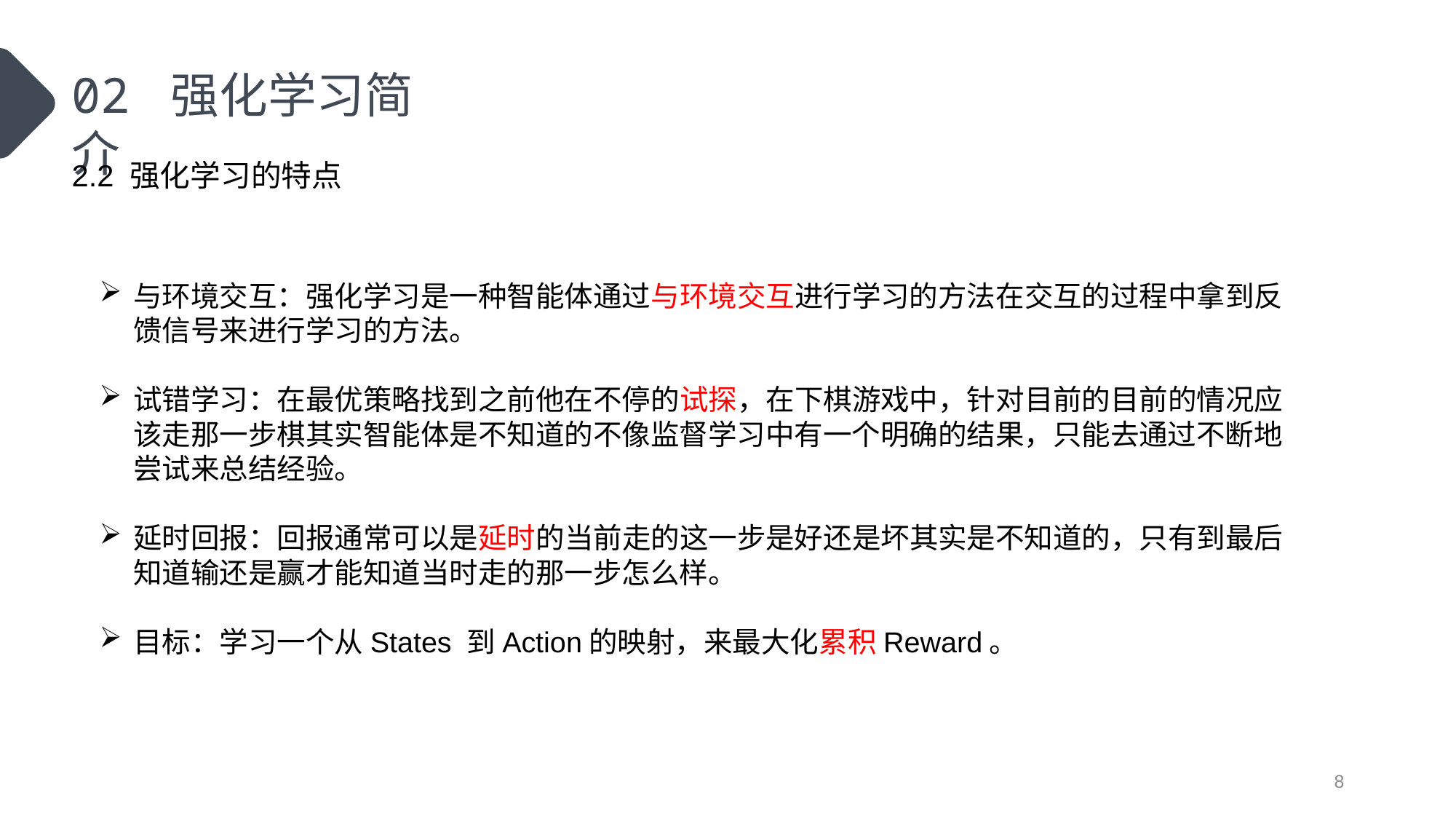

02 强化学习简介

2.2 强化学习的特点
与环境交互：强化学习是一种智能体通过与环境交互进行学习的方法在交互的过程中拿到反馈信号来进行学习的方法。

试错学习：在最优策略找到之前他在不停的试探，在下棋游戏中，针对目前的目前的情况应该走那一步棋其实智能体是不知道的不像监督学习中有一个明确的结果，只能去通过不断地尝试来总结经验。

延时回报：回报通常可以是延时的当前走的这一步是好还是坏其实是不知道的，只有到最后知道输还是赢才能知道当时走的那一步怎么样。

目标：学习一个从States 到Action的映射，来最大化累积Reward。
8